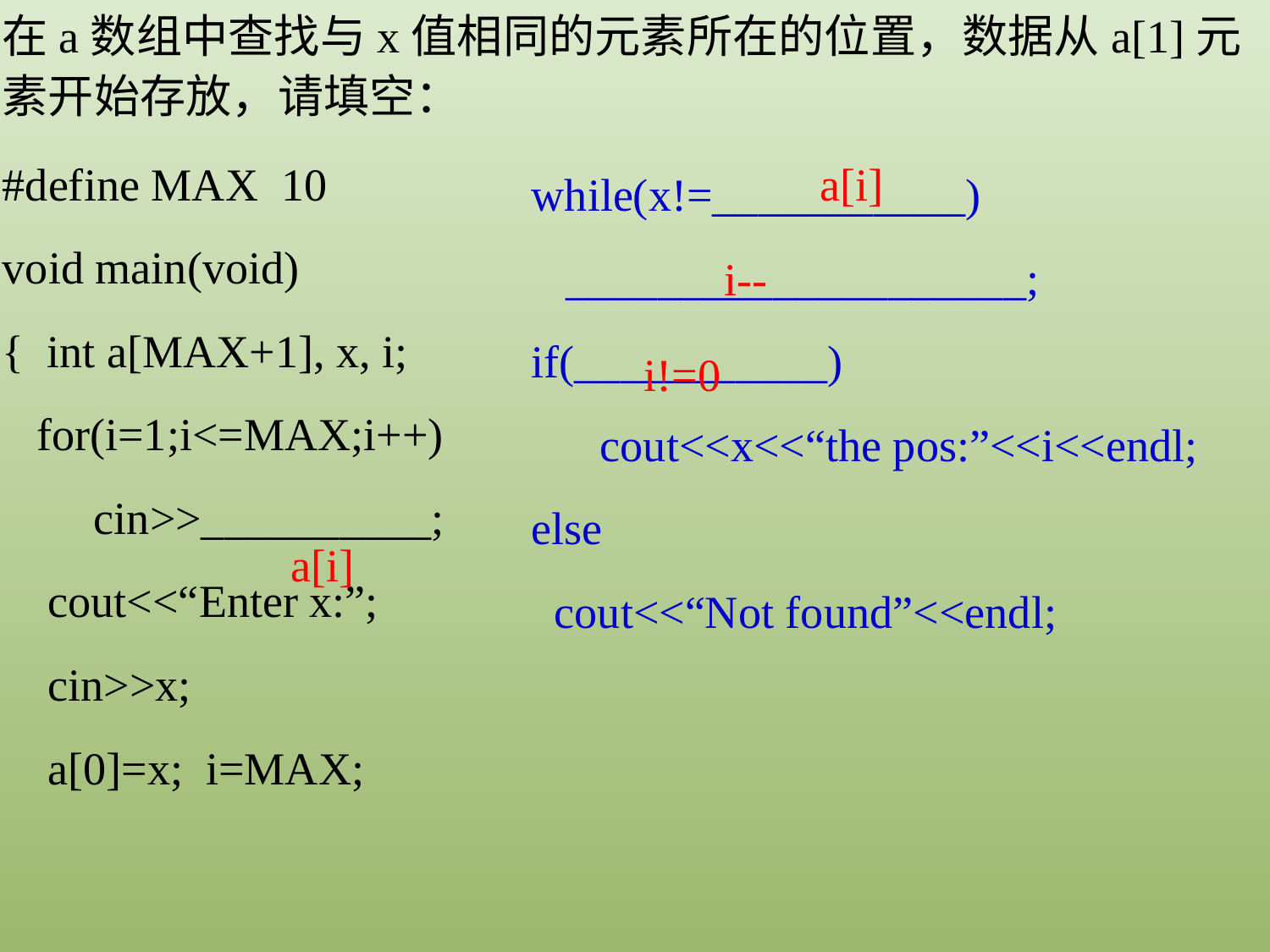

在a数组中查找与x值相同的元素所在的位置，数据从a[1]元素开始存放，请填空：
#define MAX  10
void main(void)
{  int a[MAX+1], x, i;
   for(i=1;i<=MAX;i++)
        cin>>__________;
    cout<<“Enter x:”;
    cin>>x;
    a[0]=x;  i=MAX;
a[i]
while(x!=___________)
   ____________________;
if(___________)
      cout<<x<<“the pos:”<<i<<endl;
else
  cout<<“Not found”<<endl;
i--
i!=0
a[i]
378